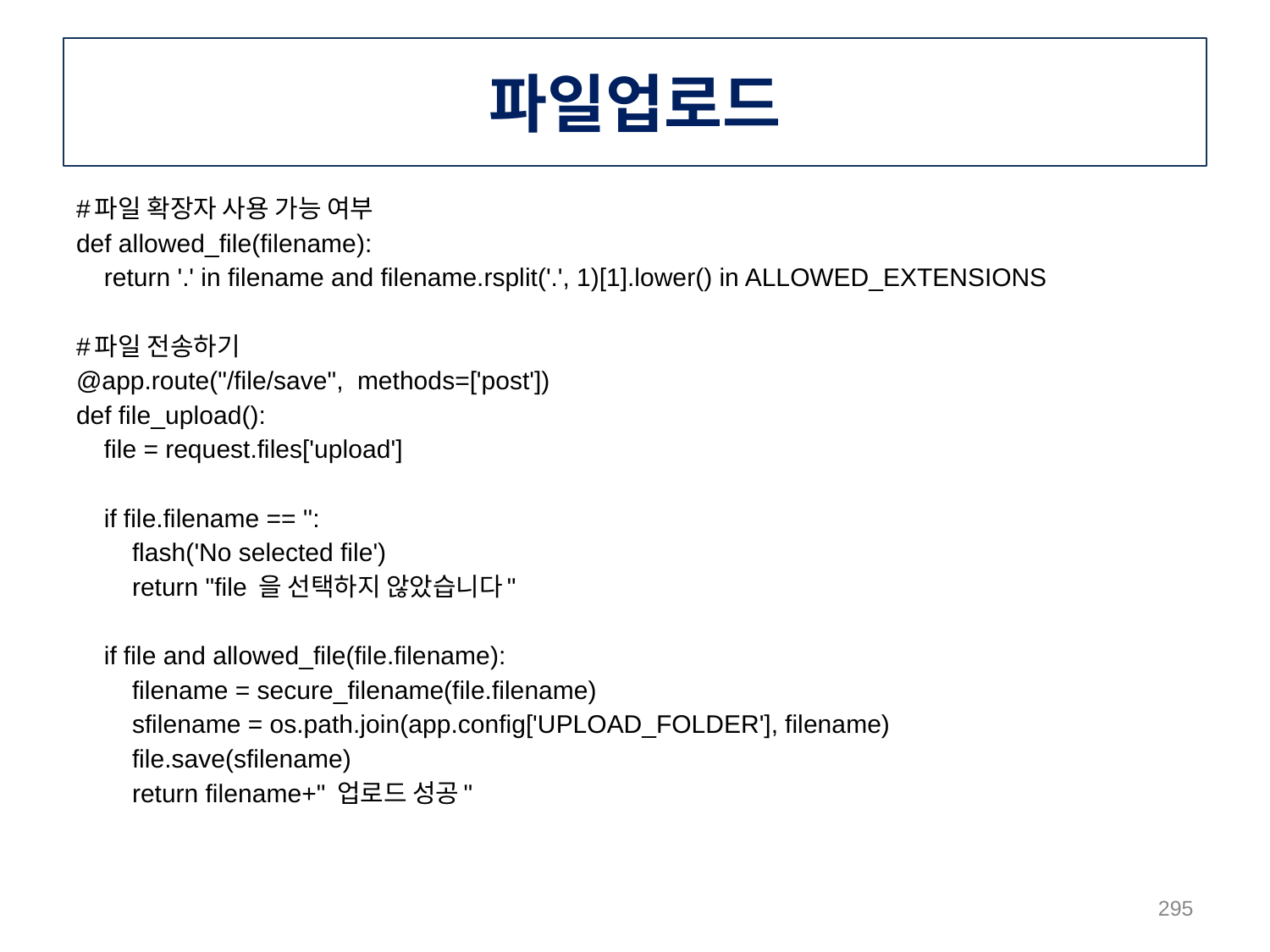

# 파일업로드
#파일 확장자 사용 가능 여부
def allowed_file(filename):
    return '.' in filename and filename.rsplit('.', 1)[1].lower() in ALLOWED_EXTENSIONS

#파일 전송하기
@app.route("/file/save",  methods=['post'])
def file_upload():
    file = request.files['upload']

    if file.filename == '':
        flash('No selected file')
        return "file 을 선택하지 않았습니다"

    if file and allowed_file(file.filename):
        filename = secure_filename(file.filename)
        sfilename = os.path.join(app.config['UPLOAD_FOLDER'], filename)
        file.save(sfilename)
        return filename+" 업로드 성공"

295